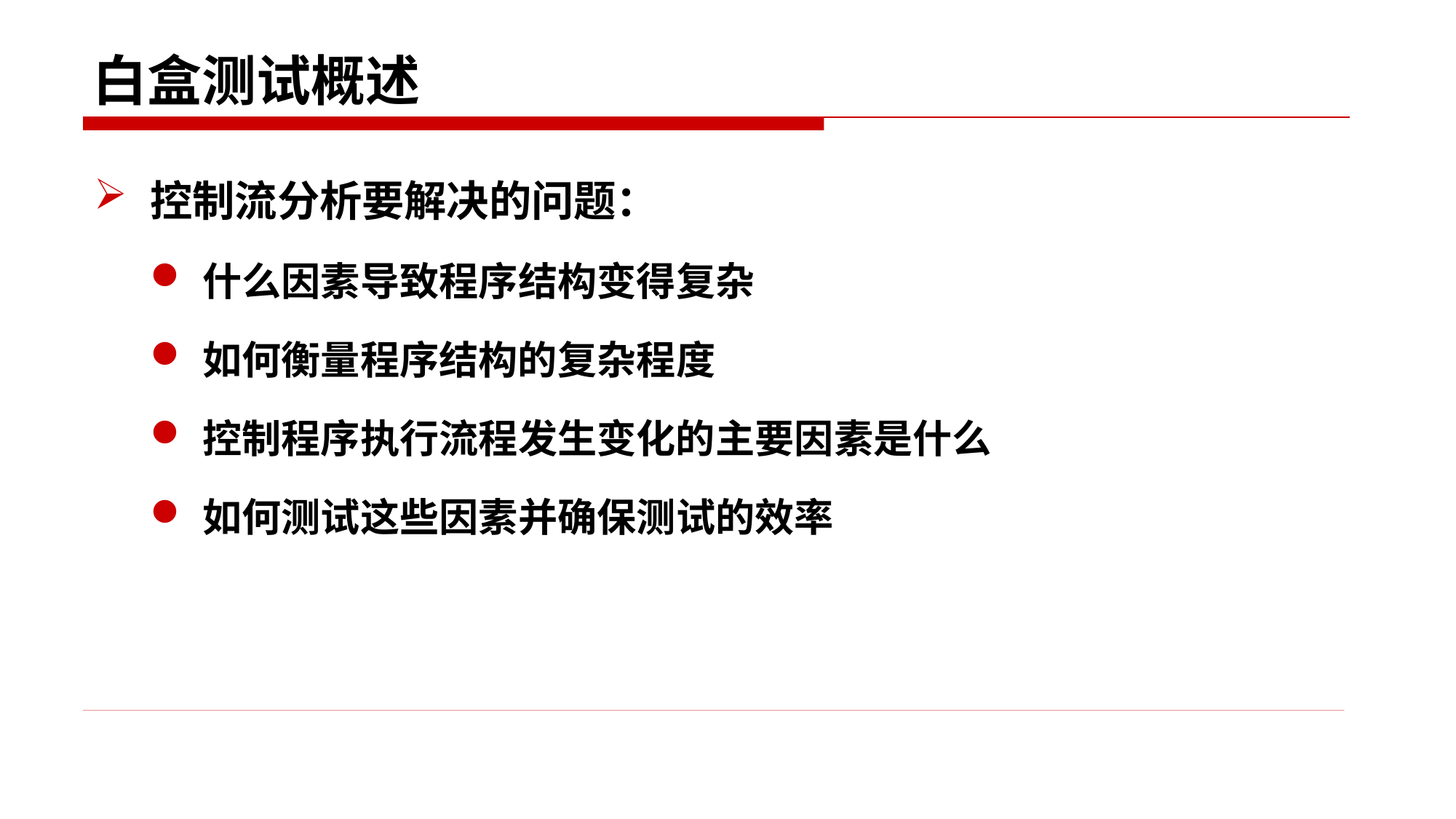

# 白盒测试概述
控制流分析要解决的问题：
什么因素导致程序结构变得复杂
如何衡量程序结构的复杂程度
控制程序执行流程发生变化的主要因素是什么
如何测试这些因素并确保测试的效率